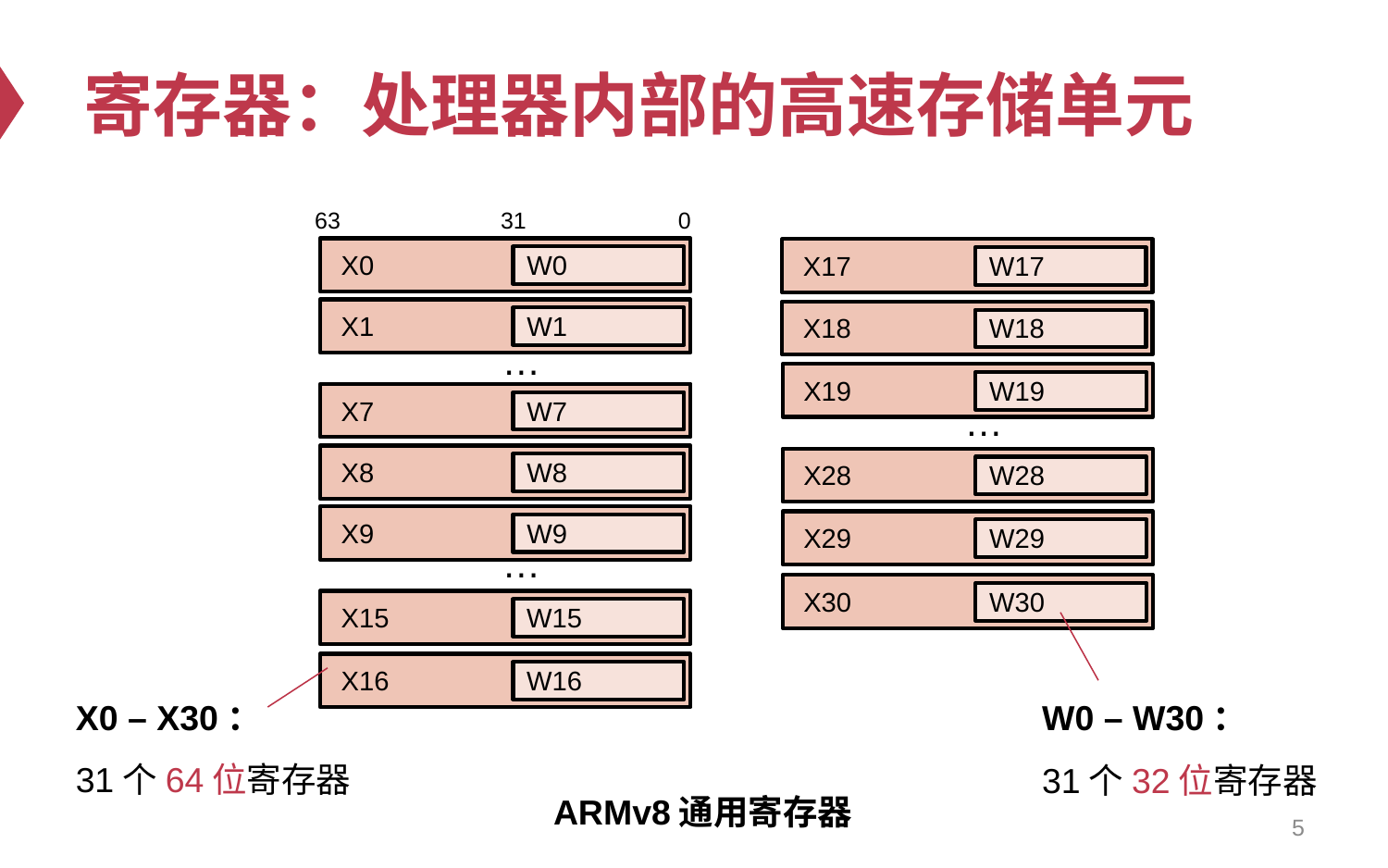

# 寄存器：处理器内部的高速存储单元
0
63
31

X0
W0
X17
W17

X1
W1
X18
W18

…

X19
W19

X7
W7
…

X8
W8
X28
W28

X9
W9

X29
W29

…

X30
W30

X15
W15

X16
W16

X0 – X30：
31个64位寄存器
W0 – W30：
31个32位寄存器
ARMv8通用寄存器
5